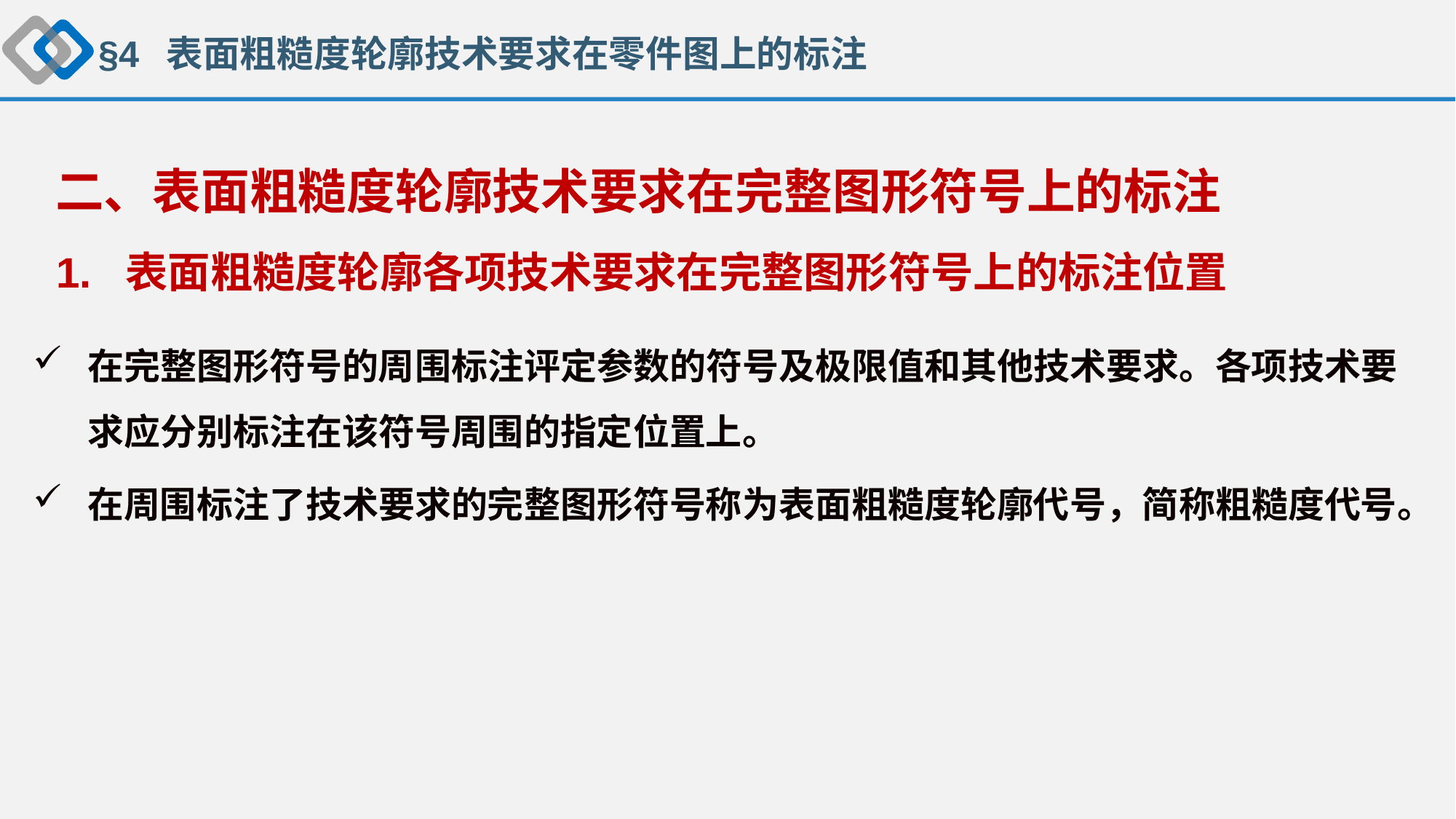

§4  表面粗糙度轮廓技术要求在零件图上的标注
 二、表面粗糙度轮廓技术要求在完整图形符号上的标注
  1.  表面粗糙度轮廓各项技术要求在完整图形符号上的标注位置
在完整图形符号的周围标注评定参数的符号及极限值和其他技术要求。各项技术要求应分别标注在该符号周围的指定位置上。
在周围标注了技术要求的完整图形符号称为表面粗糙度轮廓代号，简称粗糙度代号。